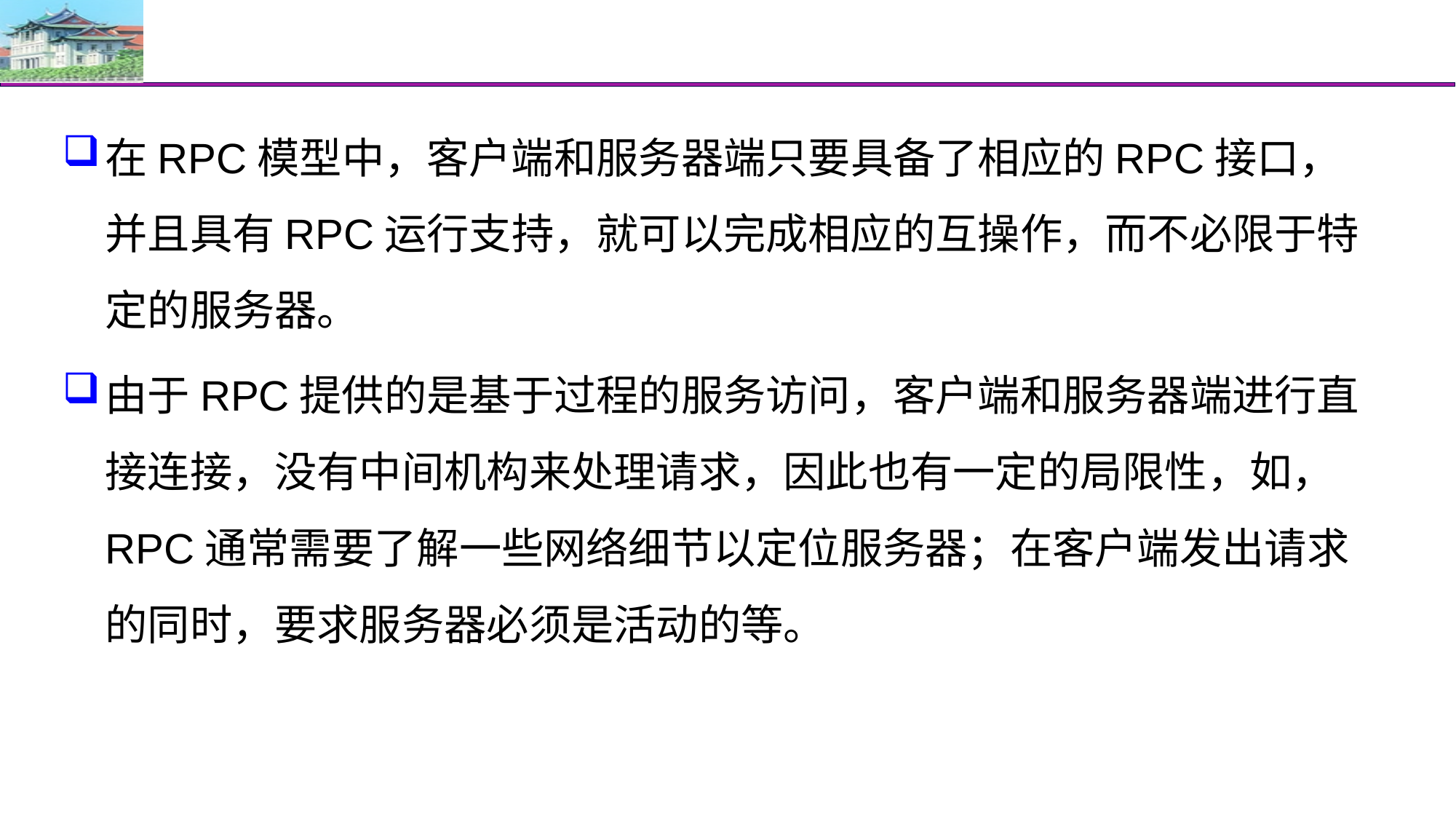

#
在RPC模型中，客户端和服务器端只要具备了相应的RPC接口，并且具有RPC运行支持，就可以完成相应的互操作，而不必限于特定的服务器。
由于RPC提供的是基于过程的服务访问，客户端和服务器端进行直接连接，没有中间机构来处理请求，因此也有一定的局限性，如，RPC通常需要了解一些网络细节以定位服务器；在客户端发出请求的同时，要求服务器必须是活动的等。